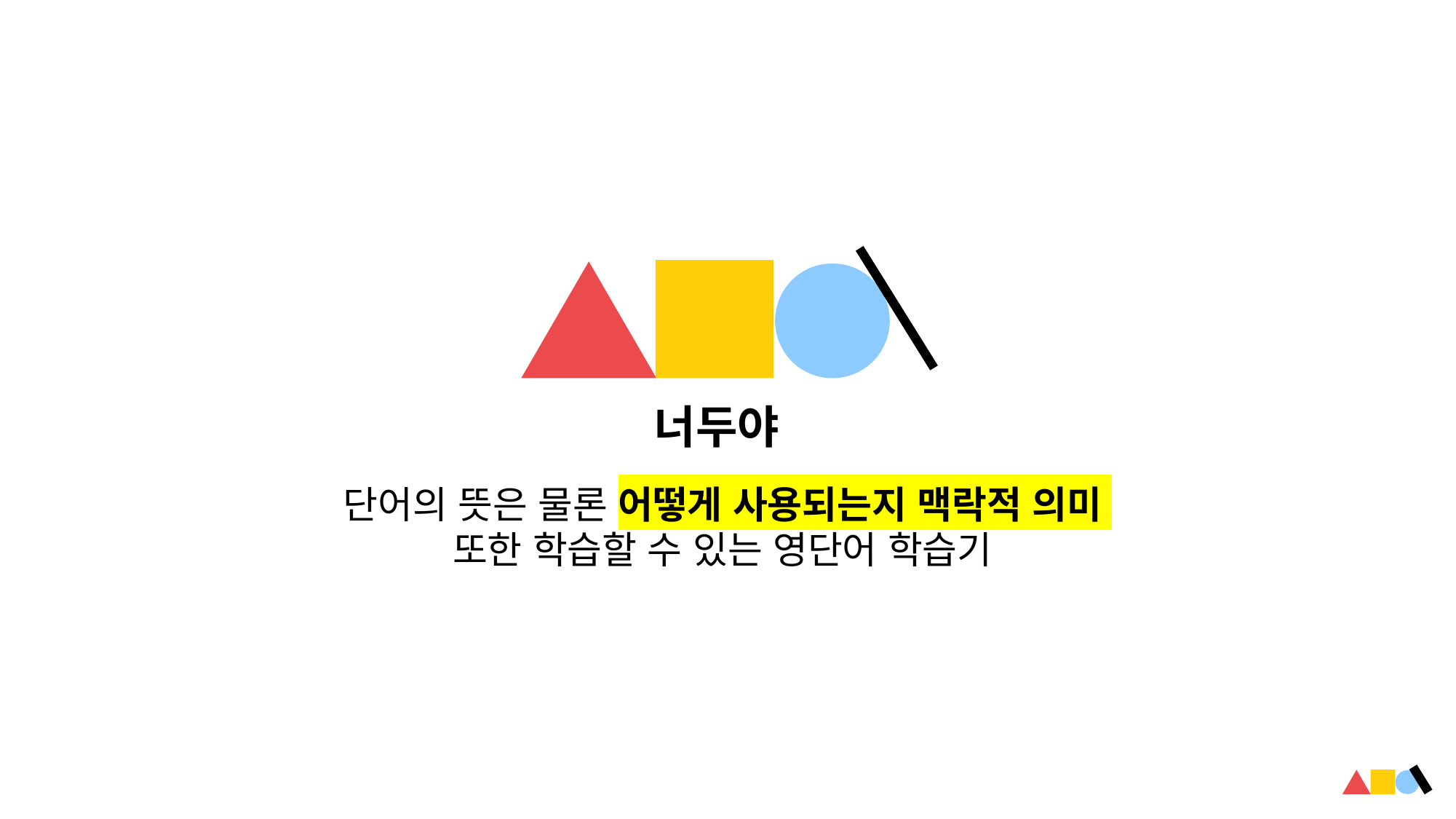

너두야
단어의 뜻은 물론 어떻게 사용되는지 맥락적 의미
또한 학습할 수 있는 영단어 학습기